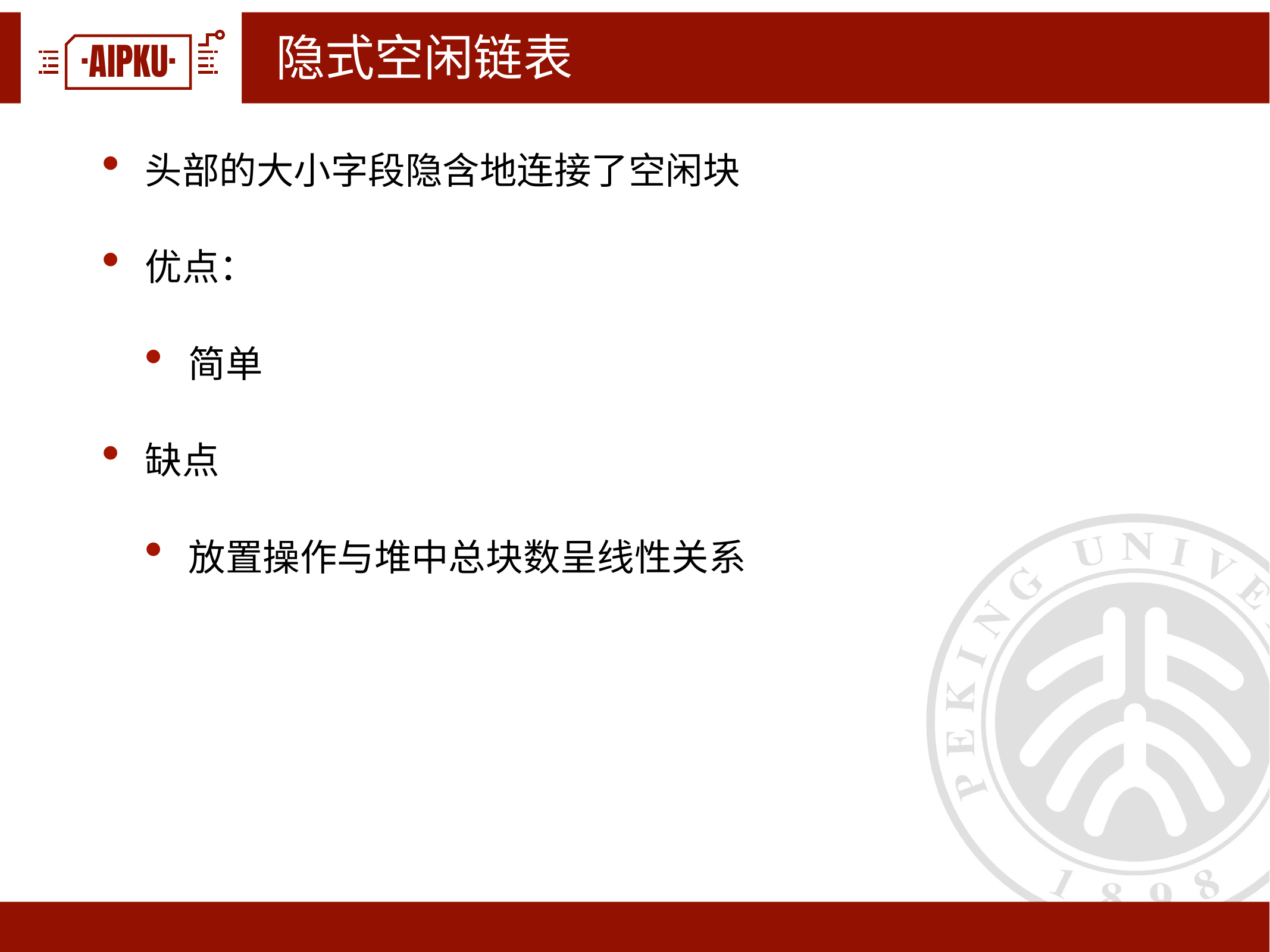

# 隐式空闲链表
头部的大小字段隐含地连接了空闲块
优点：
简单
缺点
放置操作与堆中总块数呈线性关系